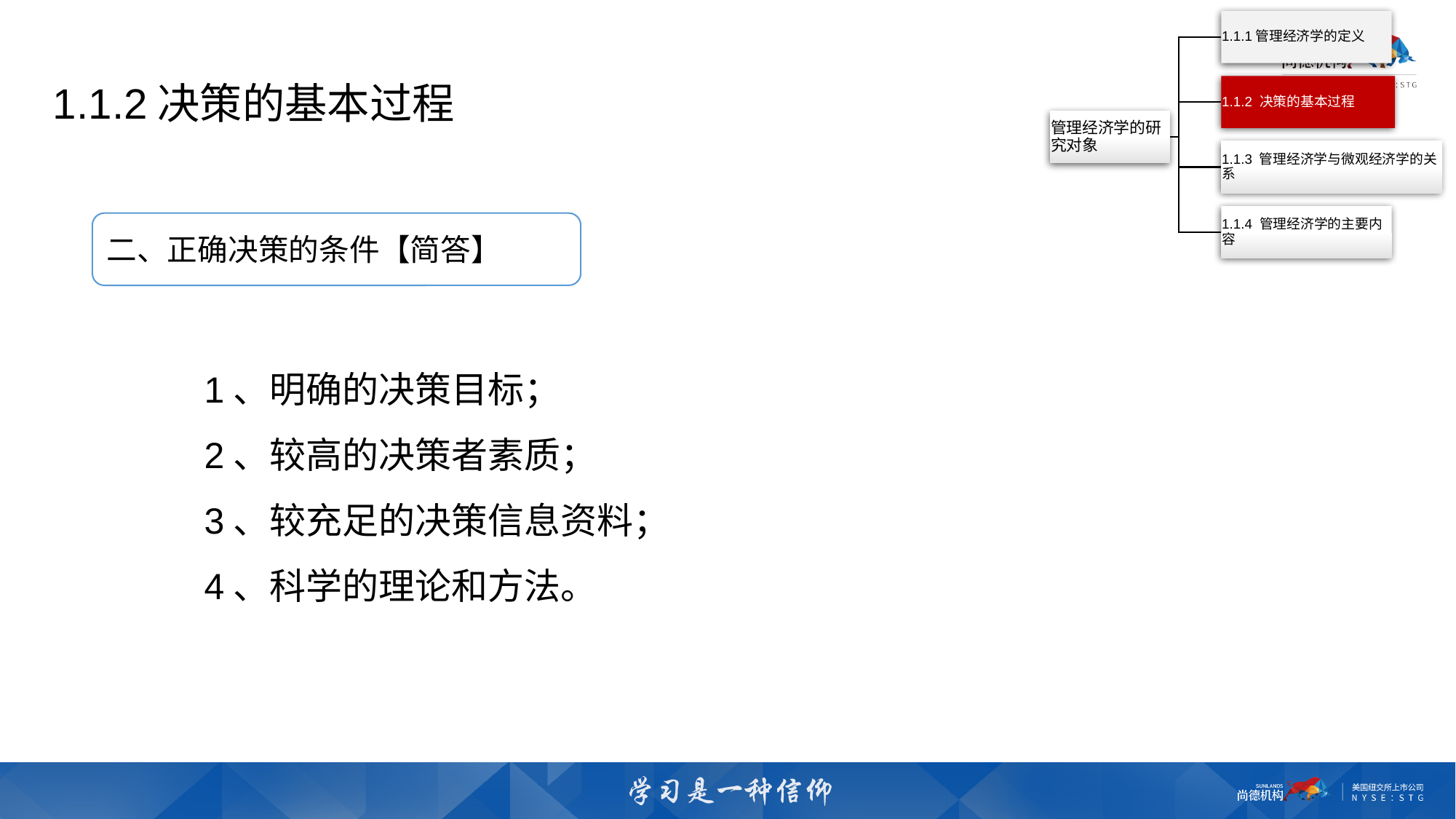

管理经济学的研究对象
1.1.1管理经济学的定义
1.1.2 决策的基本过程
1.1.3 管理经济学与微观经济学的关系
1.1.4 管理经济学的主要内容
1.1.2决策的基本过程
二、正确决策的条件【简答】
1、明确的决策目标；
2、较高的决策者素质；
3、较充足的决策信息资料；
4、科学的理论和方法。